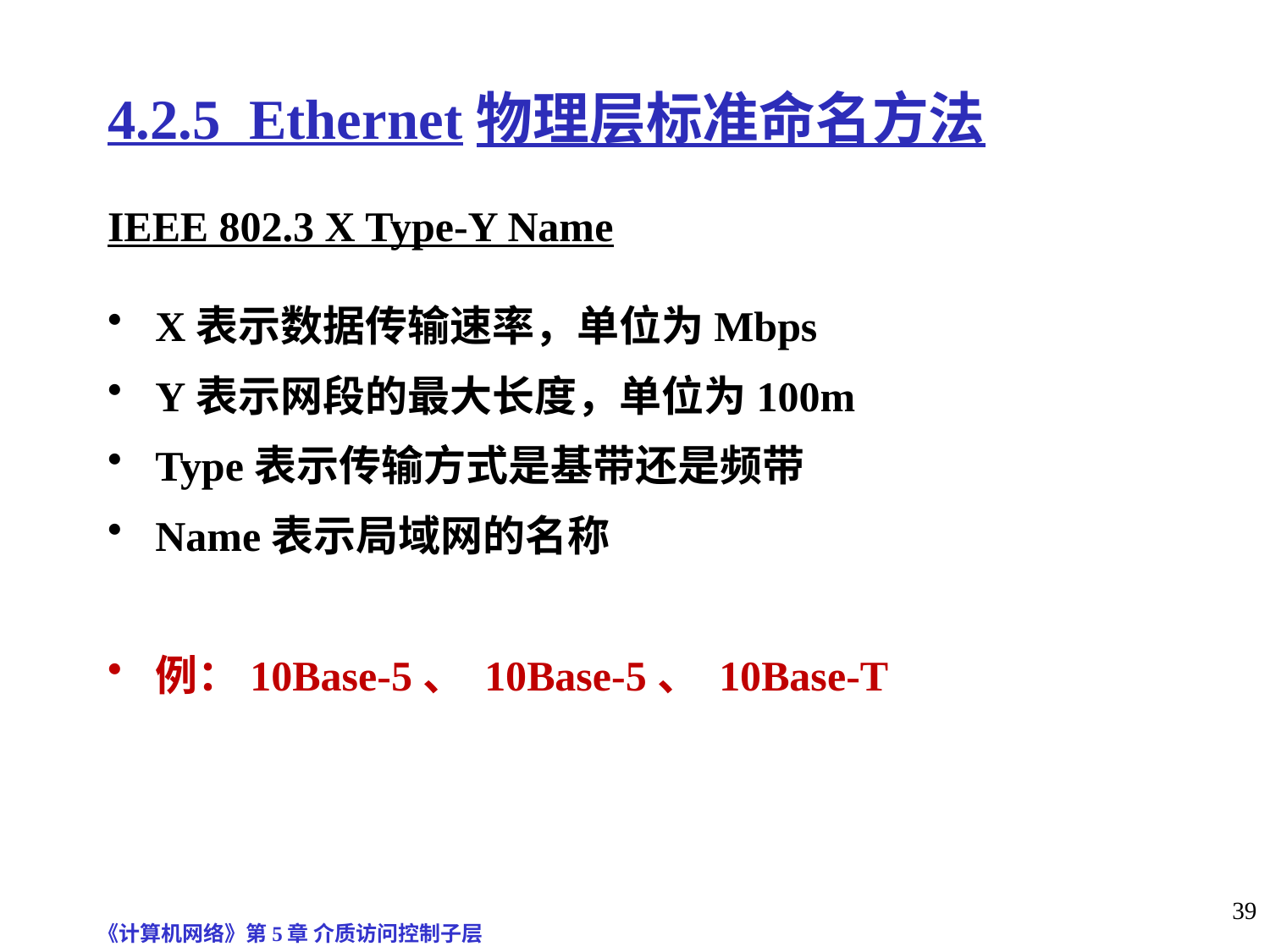

4.2.5  Ethernet物理层标准命名方法

IEEE 802.3 X Type-Y Name

X表示数据传输速率，单位为Mbps
Y表示网段的最大长度，单位为100m
Type表示传输方式是基带还是频带
Name表示局域网的名称

例：10Base-5、 10Base-5、 10Base-T

《计算机网络》第5章 介质访问控制子层
39